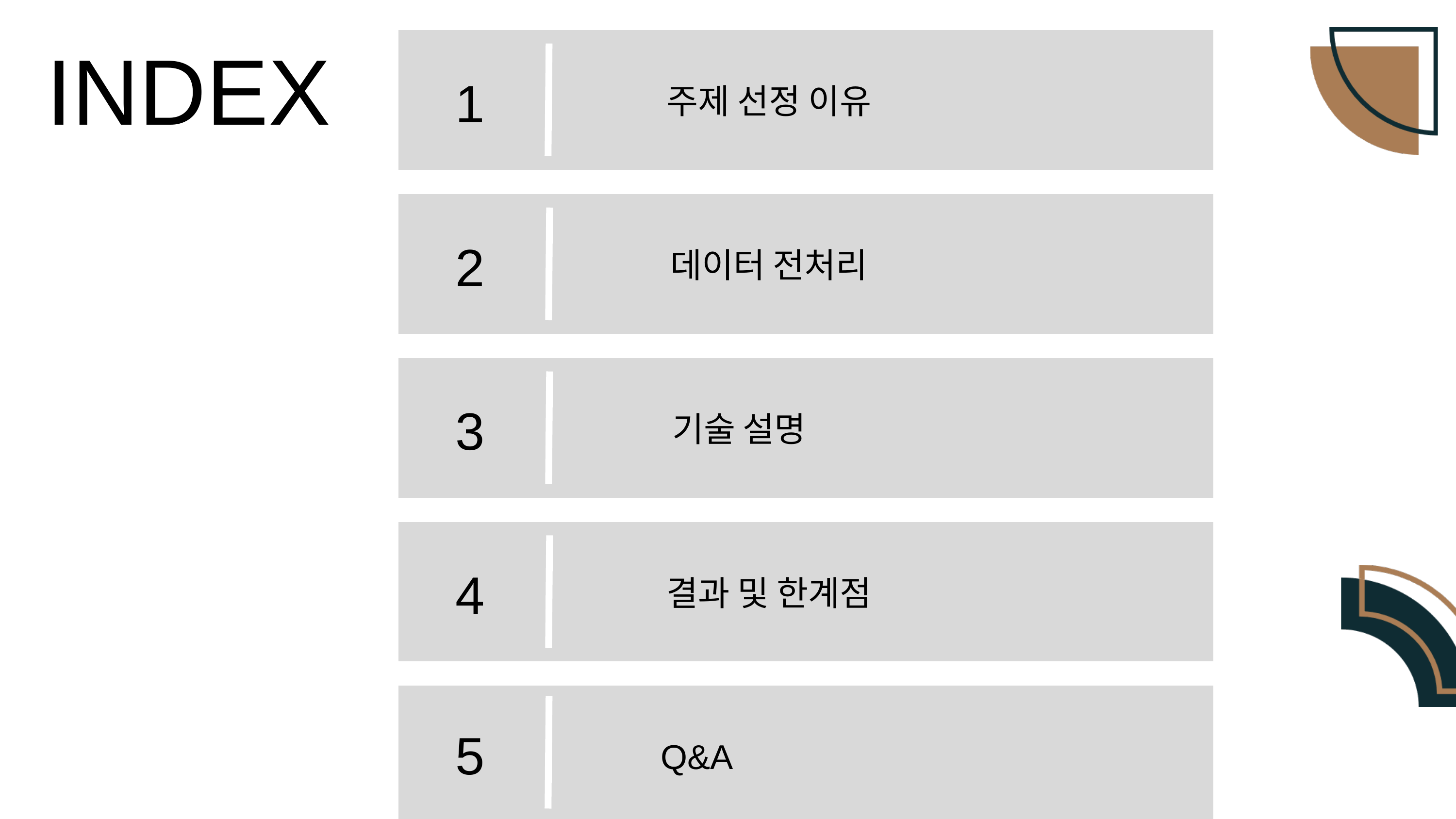

INDEX

1
주제 선정 이유

2
데이터 전처리

3
기술 설명

4
결과 및 한계점

5
Q&A